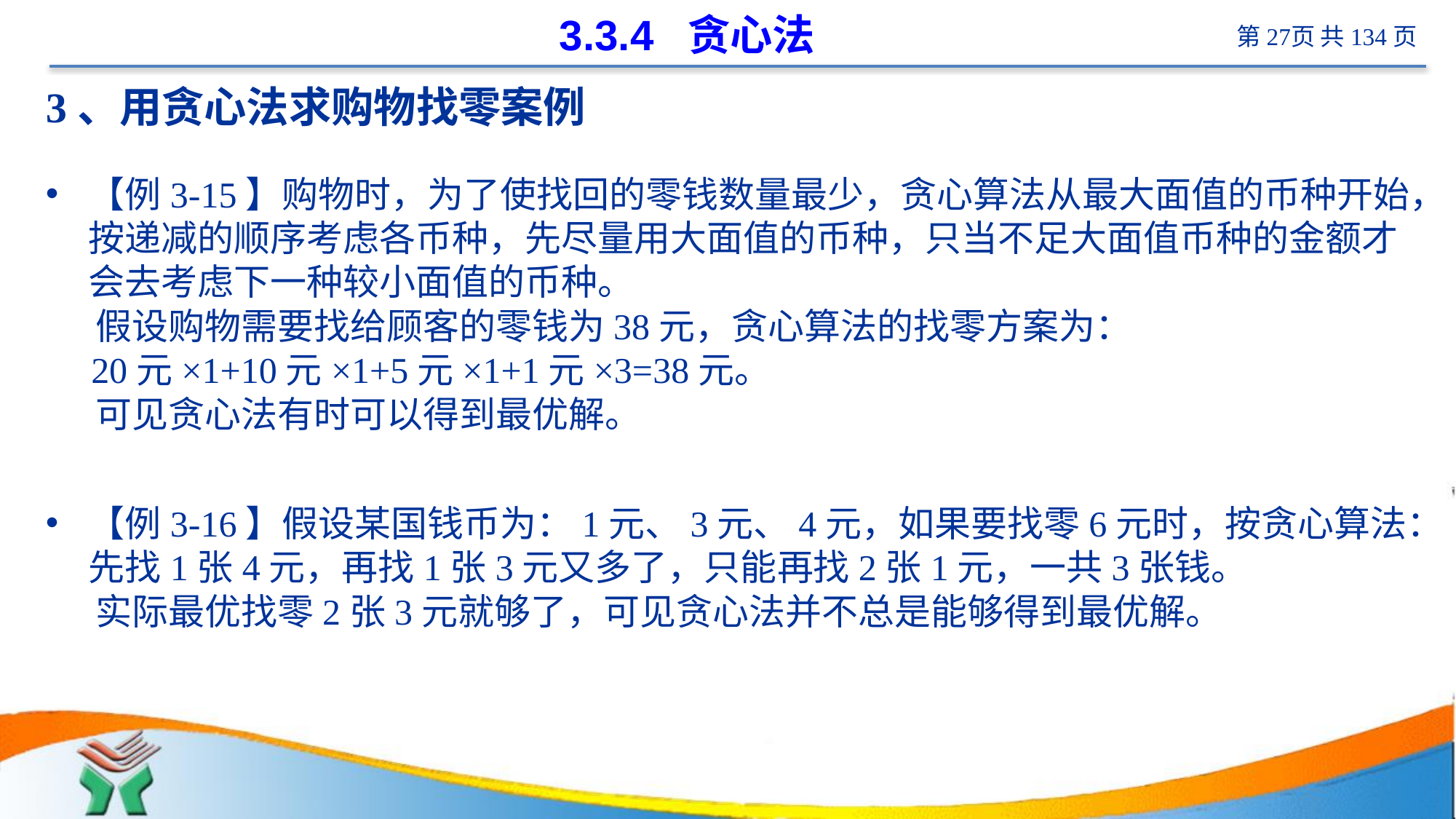

# 3.3.4  贪心法
3、用贪心法求购物找零案例

【例3-15】购物时，为了使找回的零钱数量最少，贪心算法从最大面值的币种开始，按递减的顺序考虑各币种，先尽量用大面值的币种，只当不足大面值币种的金额才会去考虑下一种较小面值的币种。
     假设购物需要找给顾客的零钱为38元，贪心算法的找零方案为：
     20元×1+10元×1+5元×1+1元×3=38元。
     可见贪心法有时可以得到最优解。

【例3-16】假设某国钱币为：1元、3元、4元，如果要找零6元时，按贪心算法：先找1张4元，再找1张3元又多了，只能再找2张1元，一共3张钱。
     实际最优找零2张3元就够了，可见贪心法并不总是能够得到最优解。